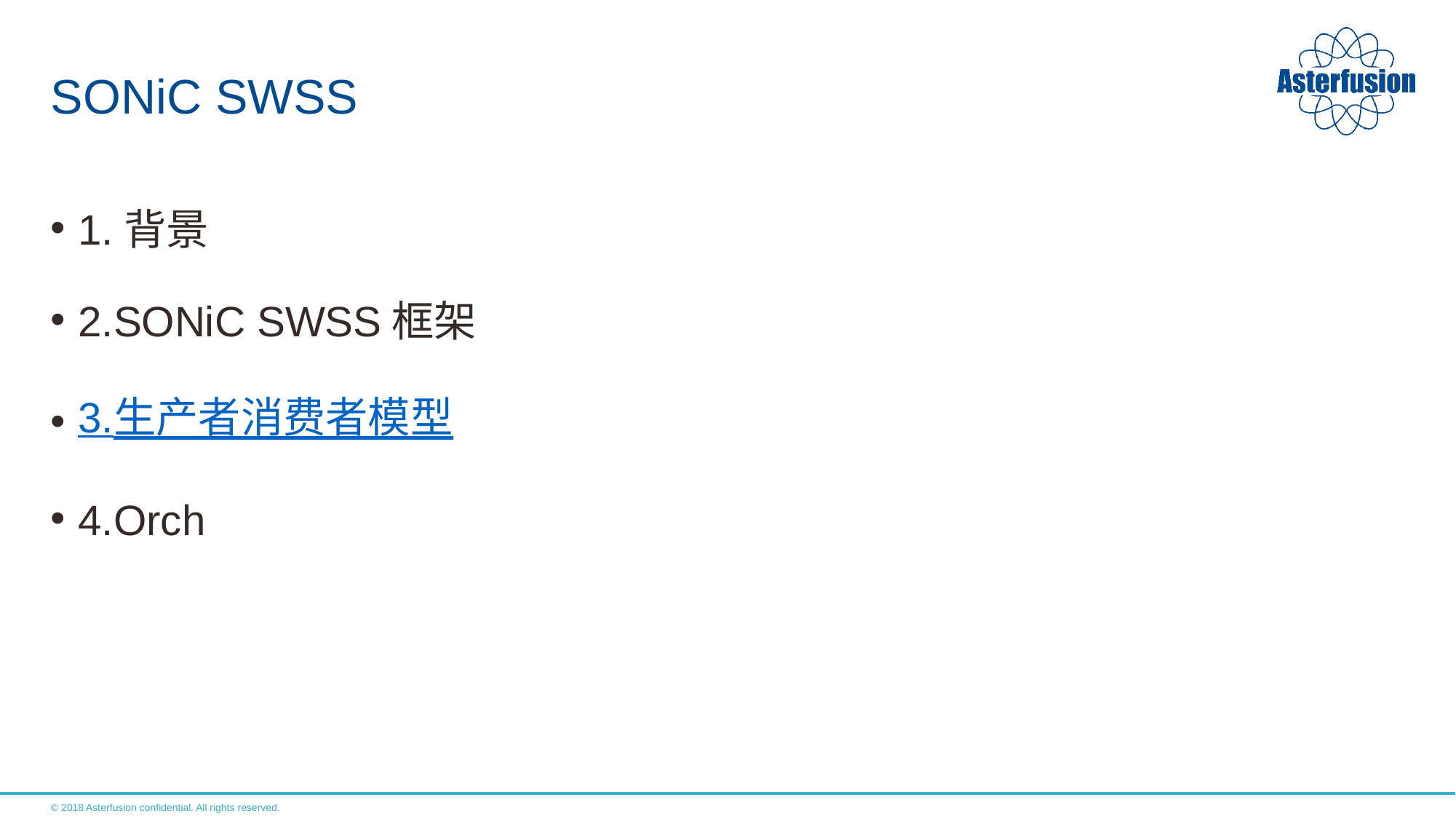

# SONiC SWSS
1.背景
2.SONiC SWSS框架
3.生产者消费者模型
4.Orch